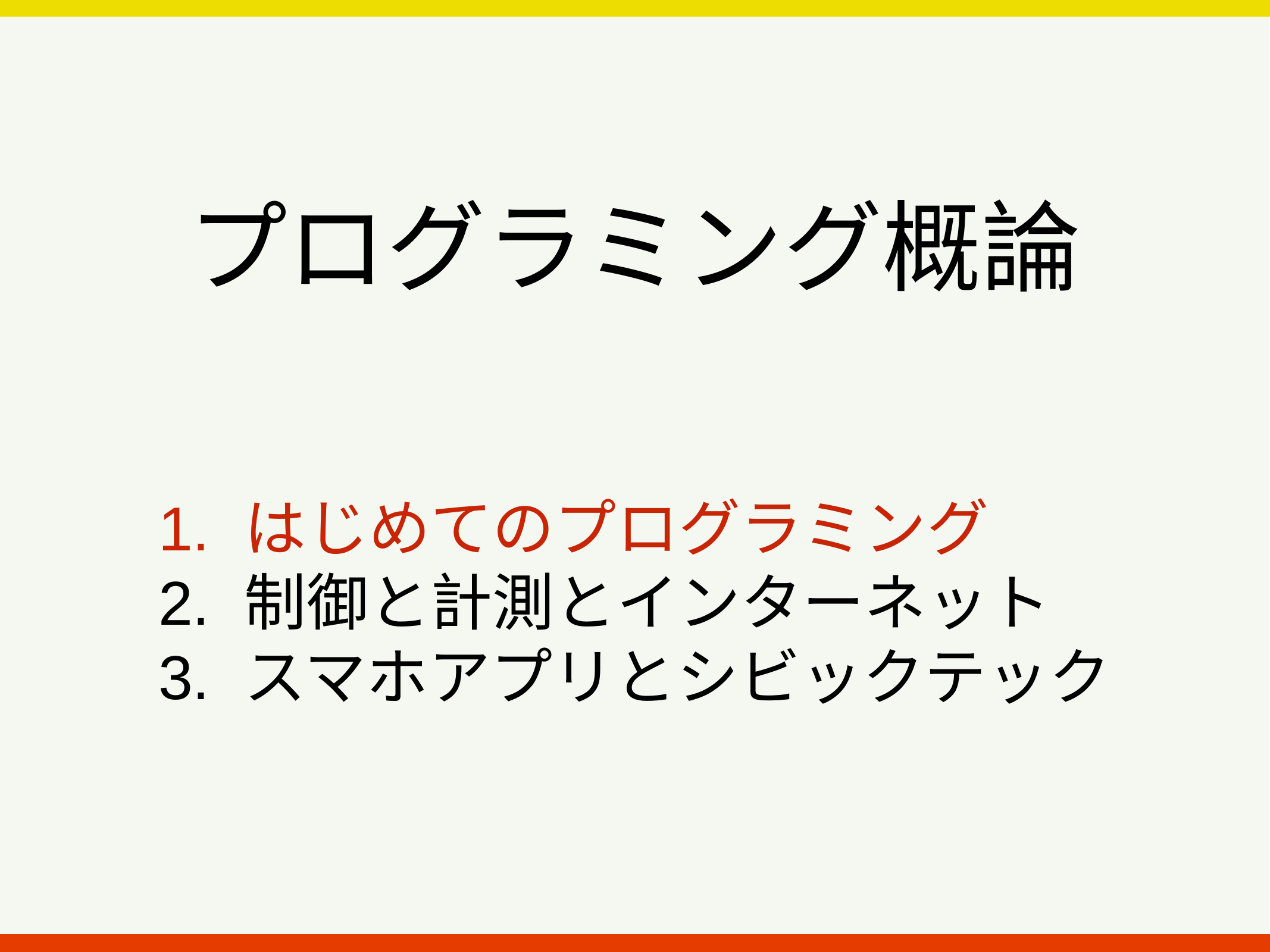

プログラミング概論
はじめてのプログラミング
制御と計測とインターネット
スマホアプリとシビックテック